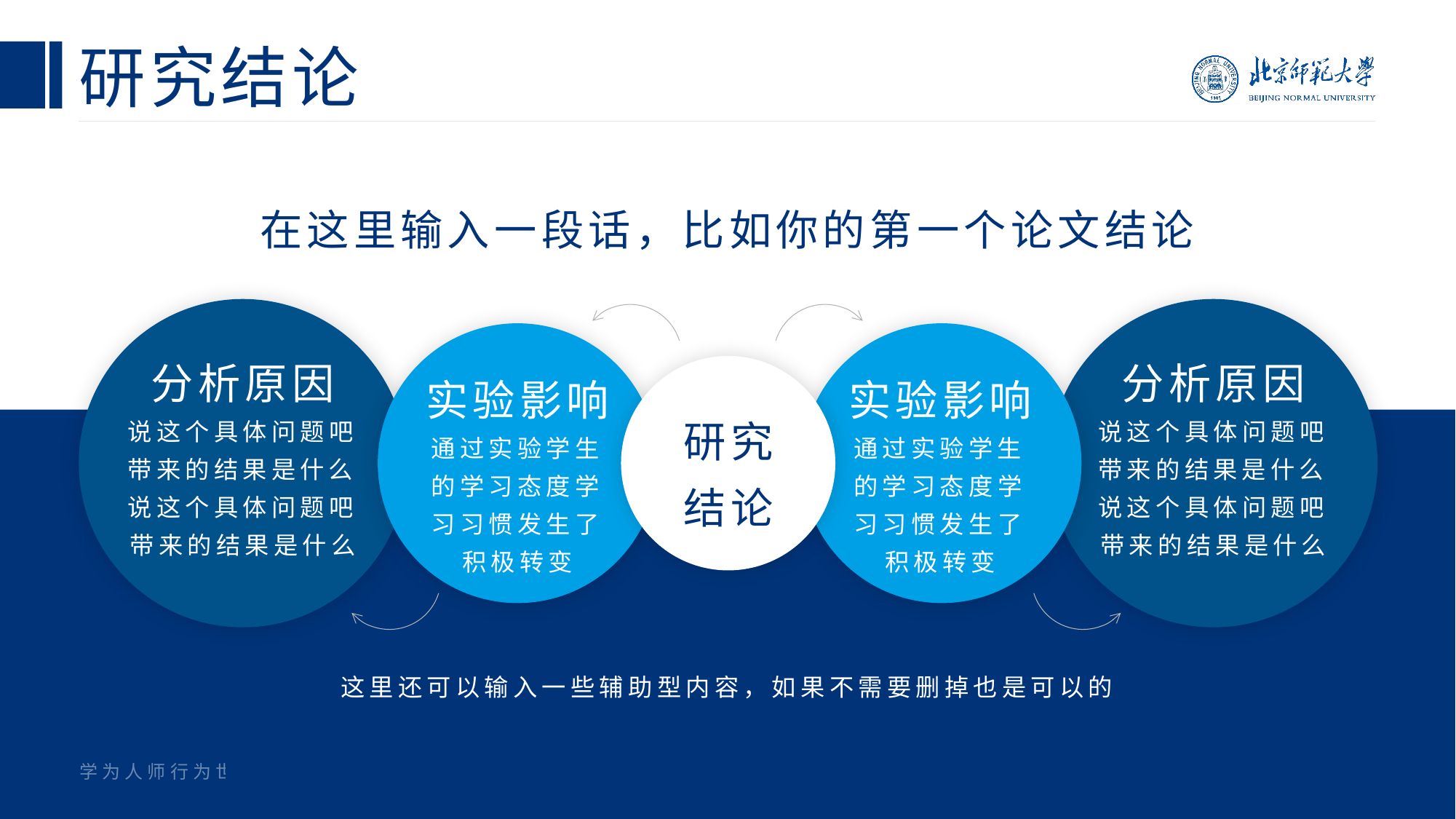

# 研究结论
在这里输入一段话，比如你的第一个论文结论

分析原因
分析原因
实验影响
实验影响

研究
结论
说这个具体问题吧带来的结果是什么说这个具体问题吧带来的结果是什么
说这个具体问题吧带来的结果是什么说这个具体问题吧带来的结果是什么

通过实验学生的学习态度学习习惯发生了积极转变
通过实验学生的学习态度学习习惯发生了积极转变

这里还可以输入一些辅助型内容，如果不需要删掉也是可以的
学为人师行为世范